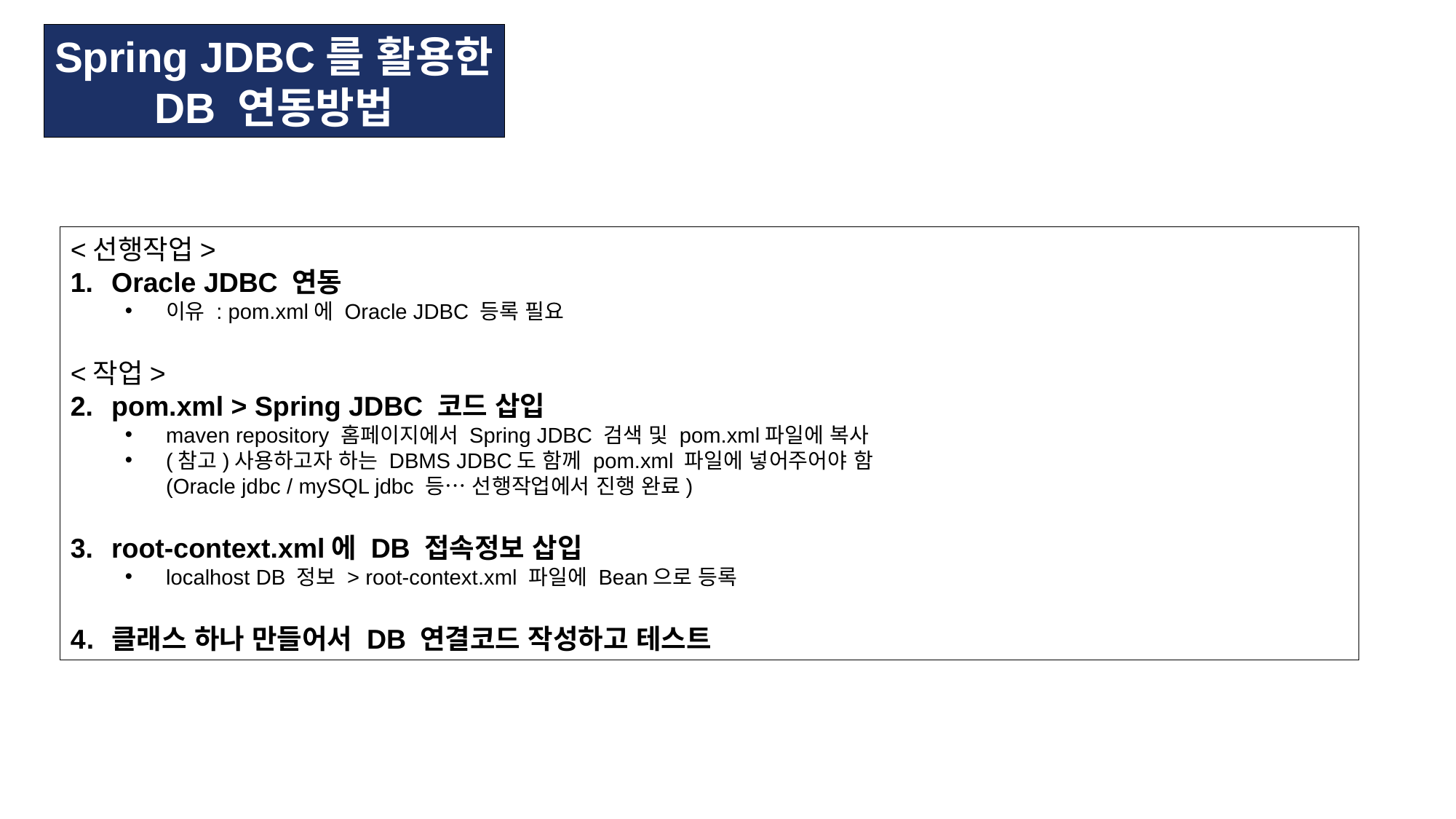

Spring JDBC를 활용한
DB 연동방법
<선행작업>
Oracle JDBC 연동
이유 : pom.xml에 Oracle JDBC 등록 필요

<작업>
pom.xml > Spring JDBC 코드 삽입
maven repository 홈페이지에서 Spring JDBC 검색 및 pom.xml파일에 복사
(참고)사용하고자 하는 DBMS JDBC도 함께 pom.xml 파일에 넣어주어야 함
(Oracle jdbc / mySQL jdbc 등… 선행작업에서 진행 완료)

root-context.xml에 DB 접속정보 삽입
localhost DB 정보 > root-context.xml 파일에 Bean으로 등록

클래스 하나 만들어서 DB 연결코드 작성하고 테스트